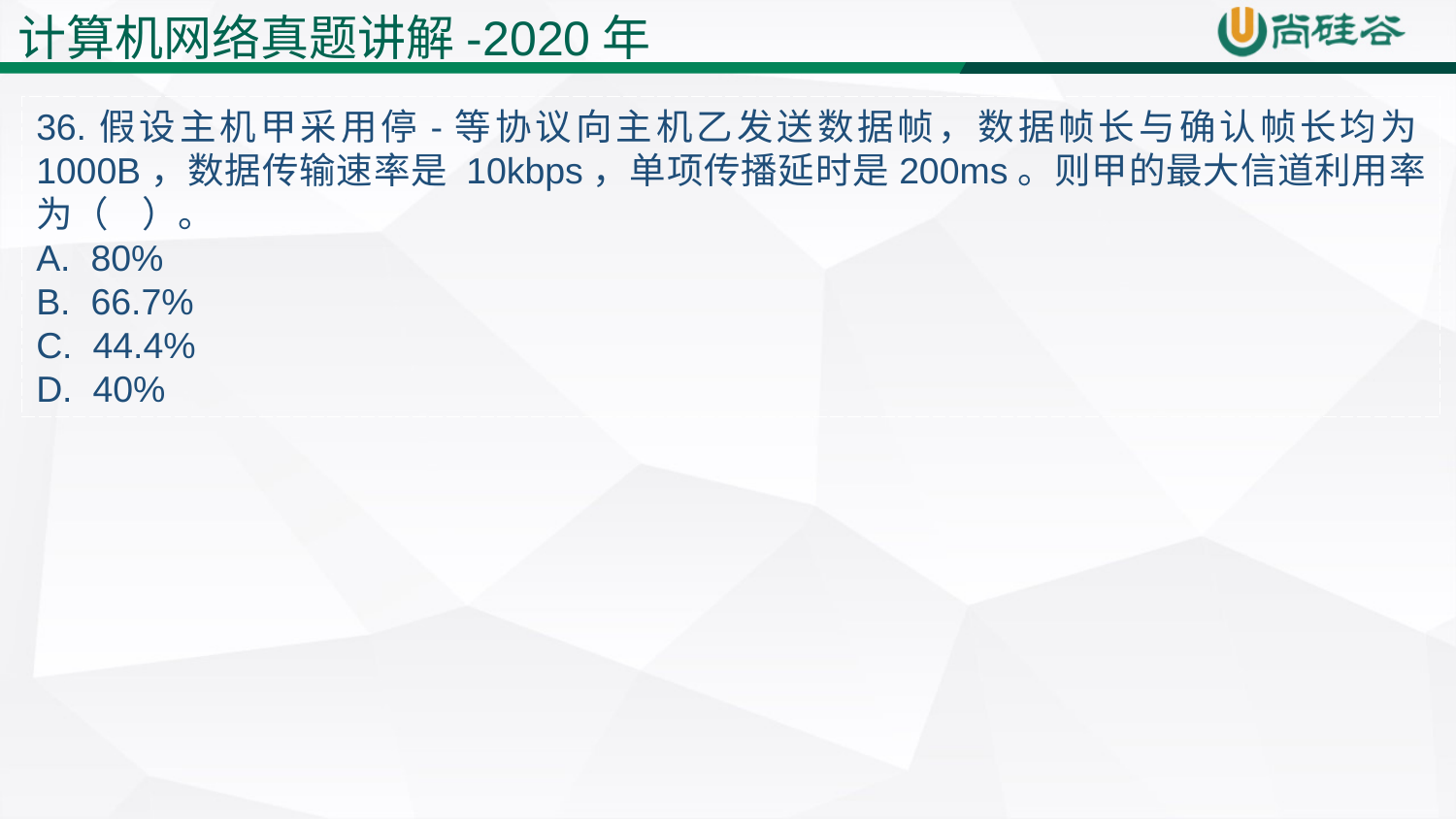

计算机网络真题讲解-2020年

36.假设主机甲采用停-等协议向主机乙发送数据帧，数据帧长与确认帧长均为1000B，数据传输速率是 10kbps，单项传播延时是200ms。则甲的最大信道利用率为（    ）。
A.  80%
B.  66.7%
C.  44.4%
D.  40%